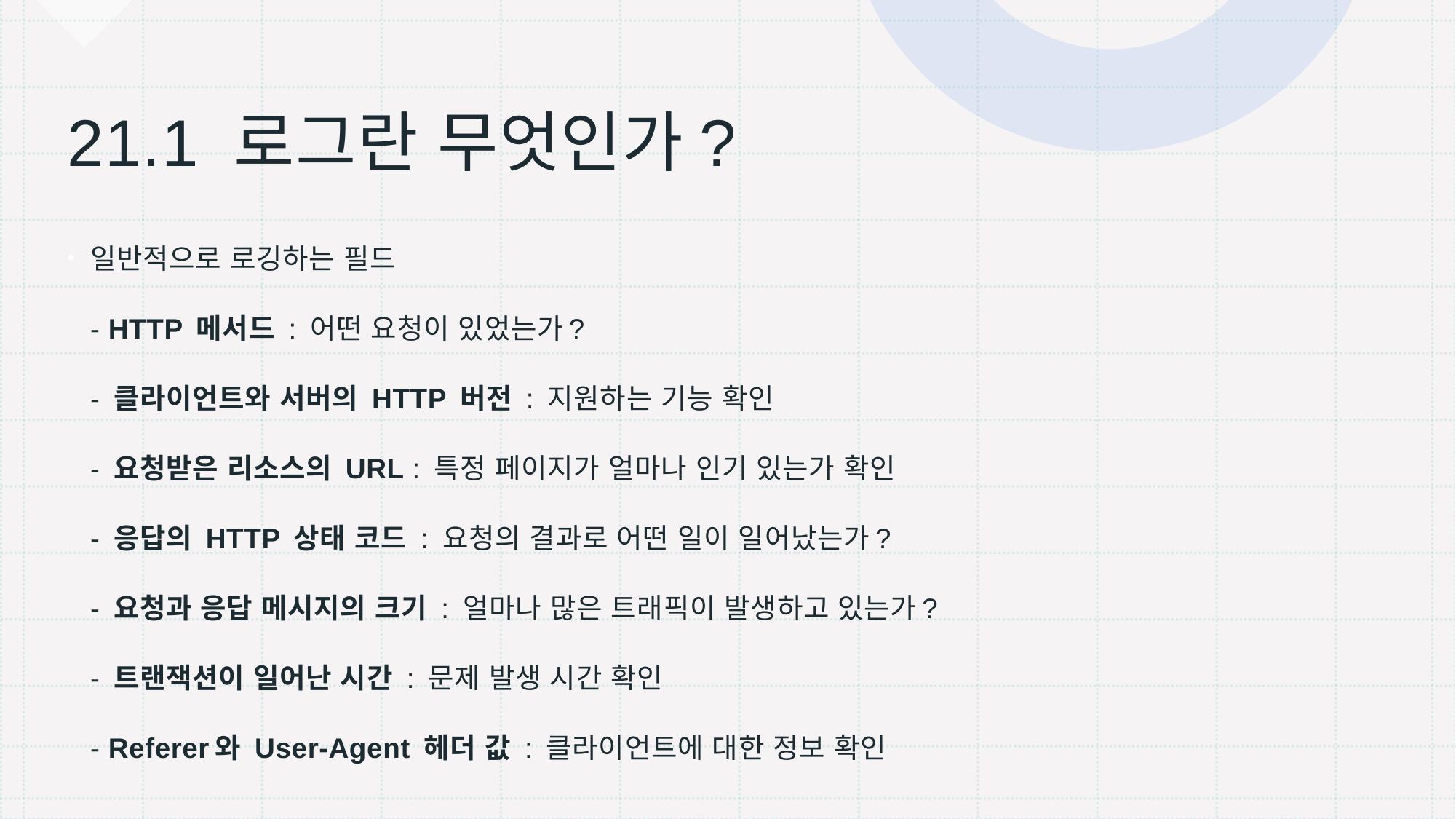

# 21.1 로그란 무엇인가?
일반적으로 로깅하는 필드
- HTTP 메서드 : 어떤 요청이 있었는가?
- 클라이언트와 서버의 HTTP 버전 : 지원하는 기능 확인
- 요청받은 리소스의 URL : 특정 페이지가 얼마나 인기 있는가 확인
- 응답의 HTTP 상태 코드 : 요청의 결과로 어떤 일이 일어났는가?
- 요청과 응답 메시지의 크기 : 얼마나 많은 트래픽이 발생하고 있는가?
- 트랜잭션이 일어난 시간 : 문제 발생 시간 확인
- Referer와 User-Agent 헤더 값 : 클라이언트에 대한 정보 확인